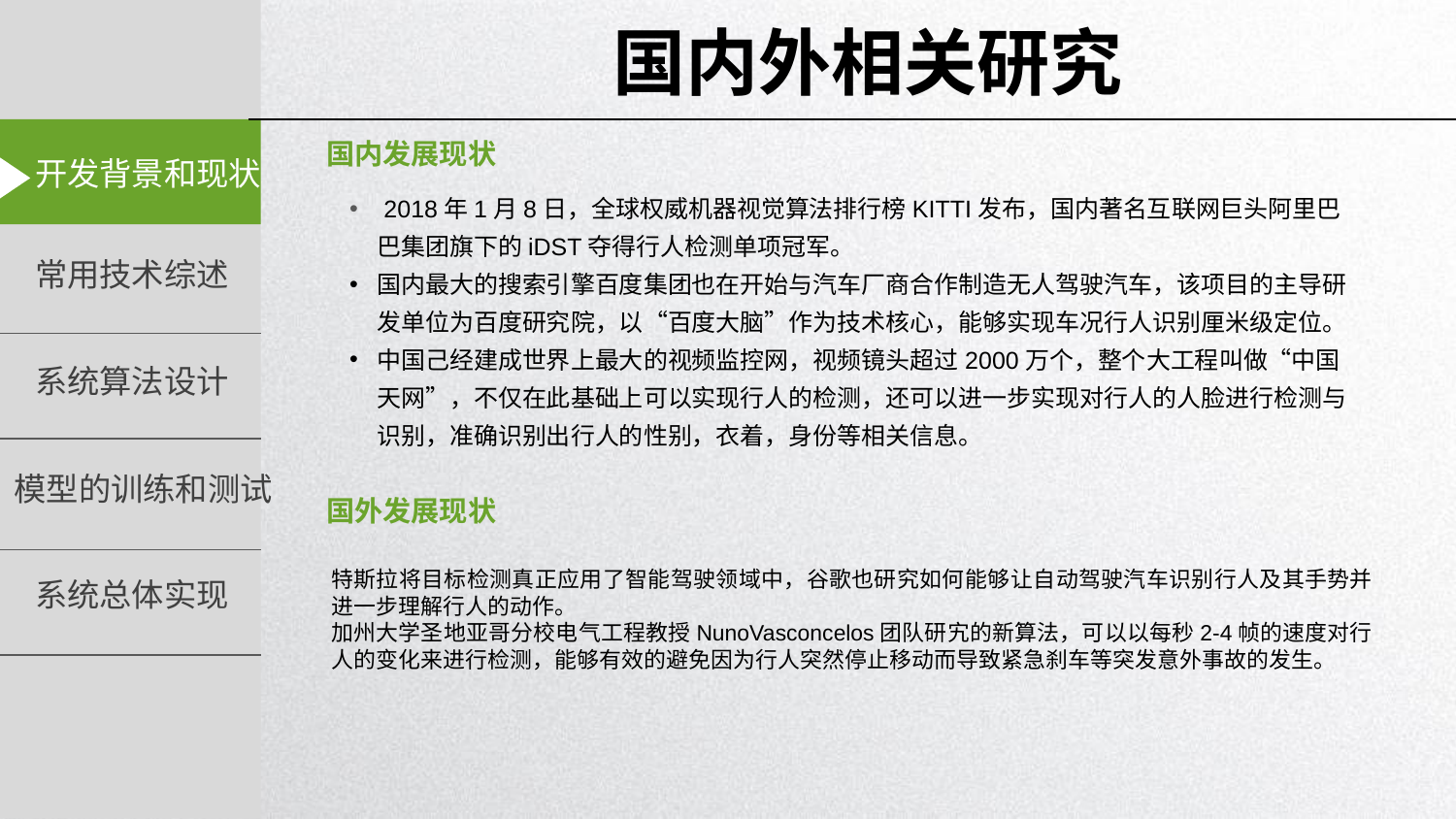

国内外相关研究
国内发展现状
 2018年1月8日，全球权威机器视觉算法排行榜KITTI发布，国内著名互联网巨头阿里巴巴集团旗下的iDST夺得行人检测单项冠军。
国内最大的搜索引擎百度集团也在开始与汽车厂商合作制造无人驾驶汽车，该项目的主导研发单位为百度研究院，以“百度大脑”作为技术核心，能够实现车况行人识别厘米级定位。
中国己经建成世界上最大的视频监控网，视频镜头超过2000万个，整个大工程叫做“中国天网”，不仅在此基础上可以实现行人的检测，还可以进一步实现对行人的人脸进行检测与识别，准确识别出行人的性别，衣着，身份等相关信息。
国外发展现状
特斯拉将目标检测真正应用了智能驾驶领域中，谷歌也研究如何能够让自动驾驶汽车识别行人及其手势并进一步理解行人的动作。
加州大学圣地亚哥分校电气工程教授NunoVasconcelos团队研宄的新算法，可以以每秒2-4帧的速度对行人的变化来进行检测，能够有效的避免因为行人突然停止移动而导致紧急刹车等突发意外事故的发生。
延时符